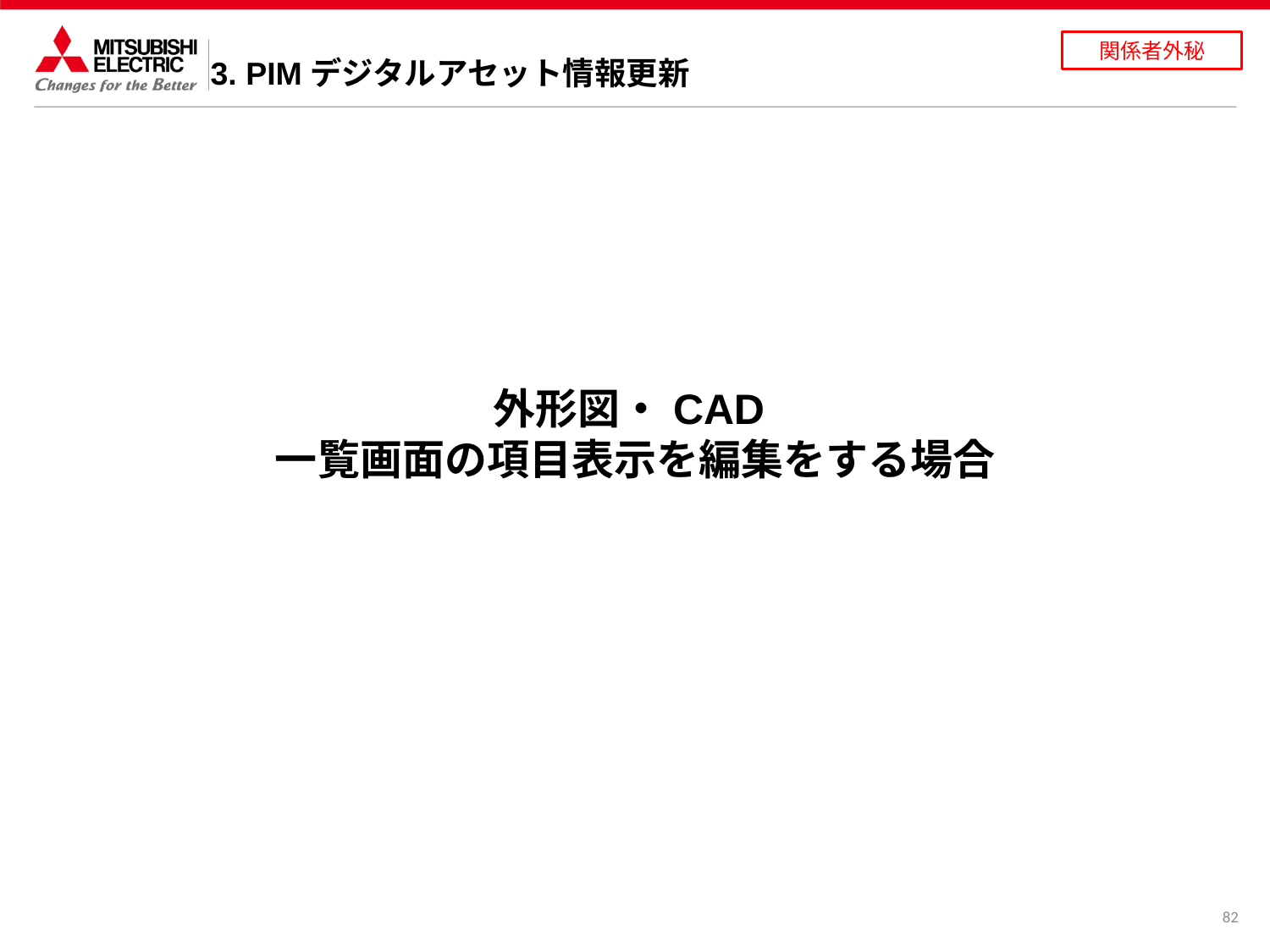

3. PIMデジタルアセット情報更新
# 外形図・CAD 一覧画面の項目表示を編集をする場合
82